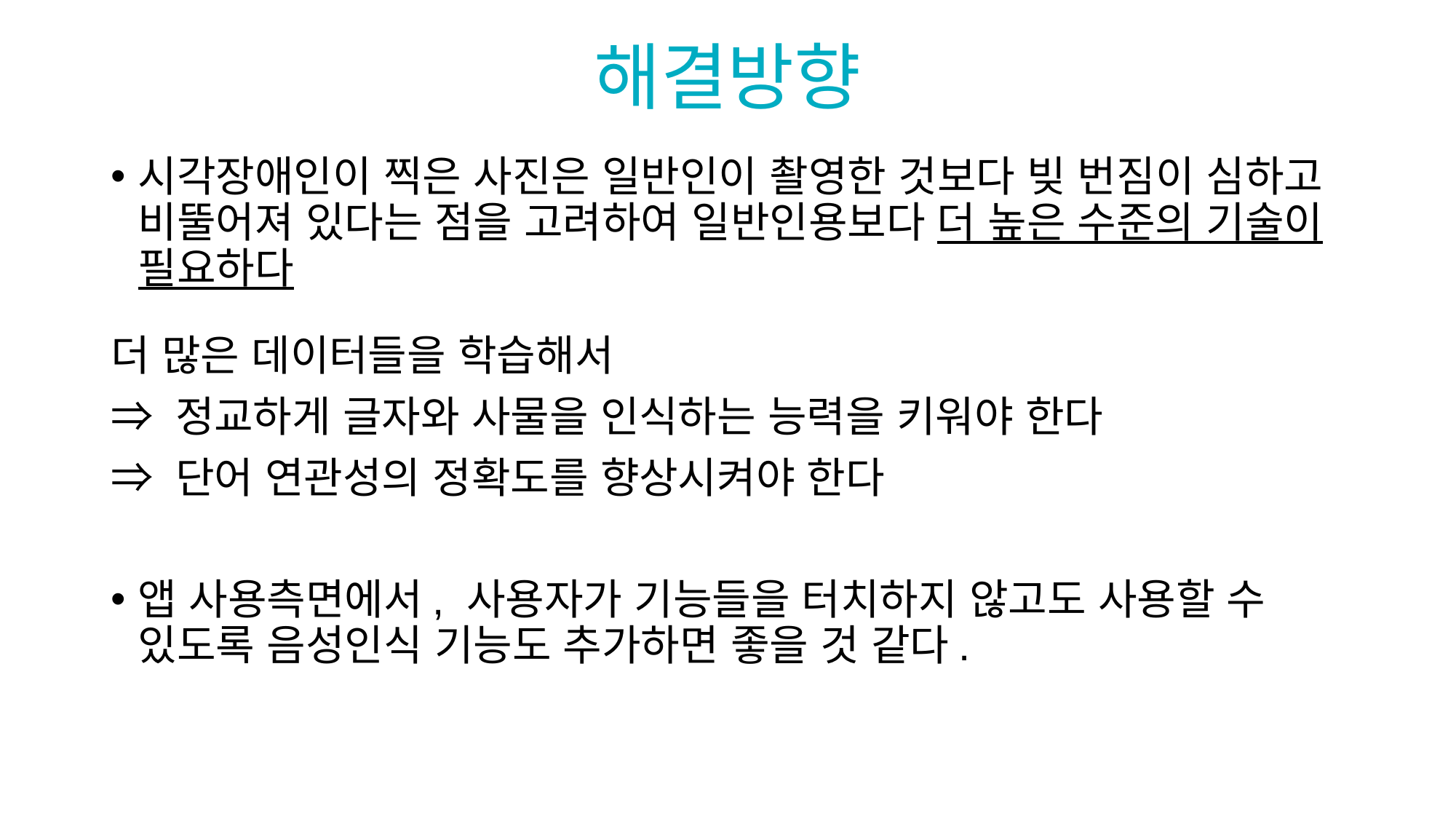

해결방향
시각장애인이 찍은 사진은 일반인이 촬영한 것보다 빚 번짐이 심하고 비뚤어져 있다는 점을 고려하여 일반인용보다 더 높은 수준의 기술이 필요하다

더 많은 데이터들을 학습해서
⇒ 정교하게 글자와 사물을 인식하는 능력을 키워야 한다
⇒ 단어 연관성의 정확도를 향상시켜야 한다

앱 사용측면에서, 사용자가 기능들을 터치하지 않고도 사용할 수 있도록 음성인식 기능도 추가하면 좋을 것 같다.